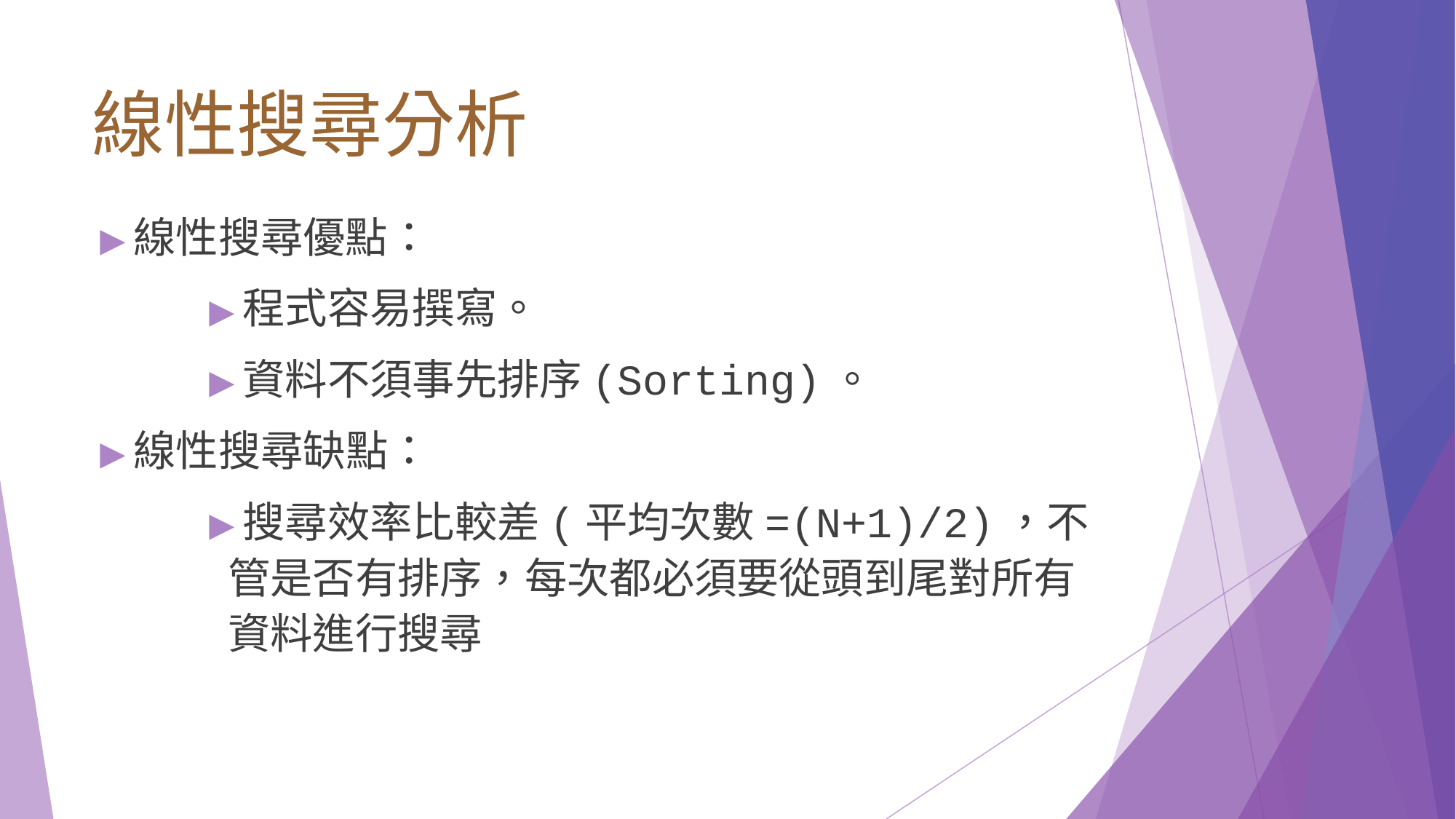

# 線性搜尋分析
線性搜尋優點：
程式容易撰寫。
資料不須事先排序(Sorting)。
線性搜尋缺點：
搜尋效率比較差(平均次數=(N+1)/2)，不管是否有排序，每次都必須要從頭到尾對所有資料進行搜尋